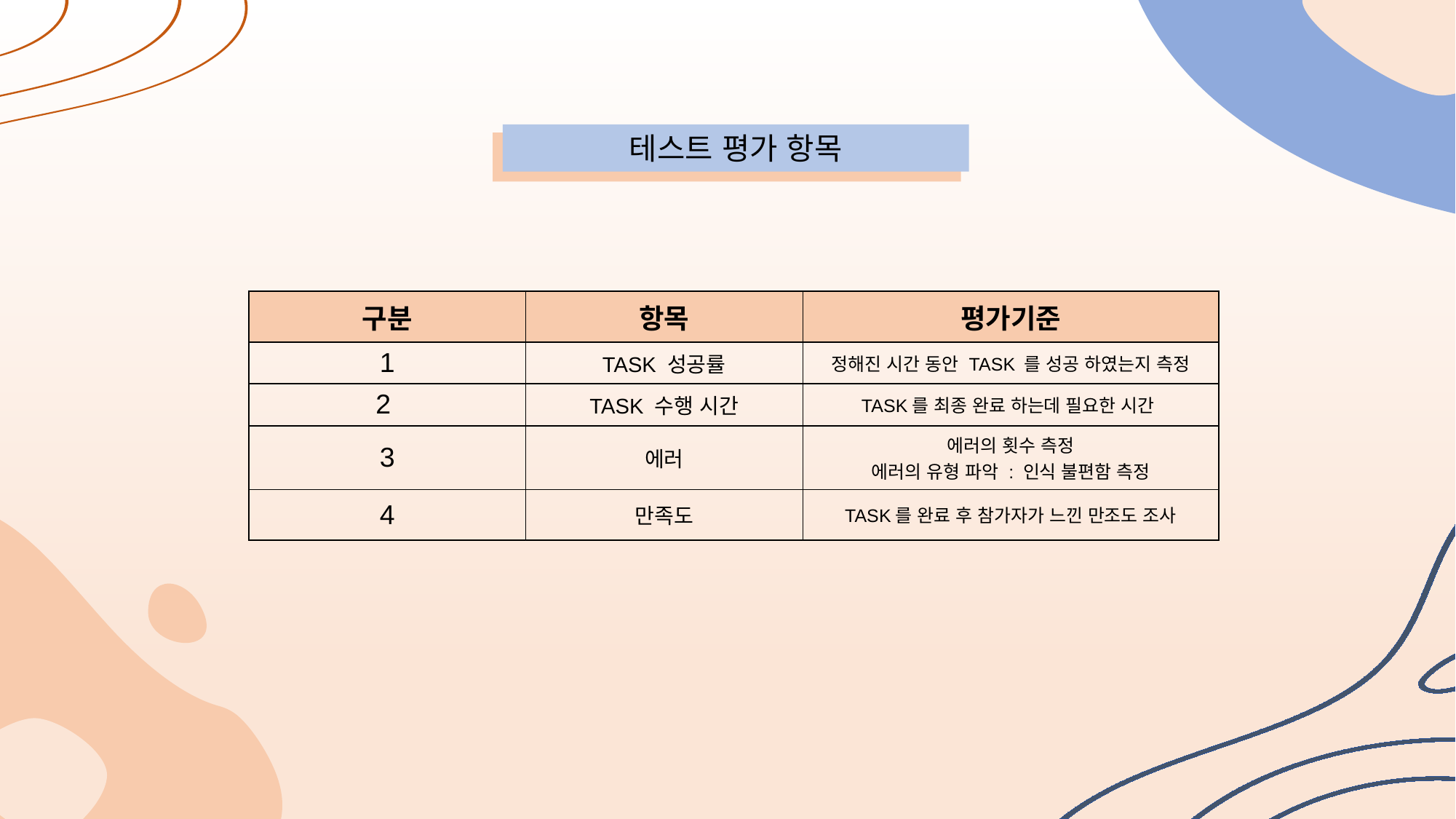

테스트 평가 항목

| 구분 | 항목 | 평가기준 |
| --- | --- | --- |
| 1 | TASK 성공률 | 정해진 시간 동안 TASK 를 성공 하였는지 측정 |
| 2 | TASK 수행 시간 | TASK를 최종 완료 하는데 필요한 시간 |
| 3 | 에러 | 에러의 횟수 측정 에러의 유형 파악 : 인식 불편함 측정 |
| 4 | 만족도 | TASK를 완료 후 참가자가 느낀 만조도 조사 |